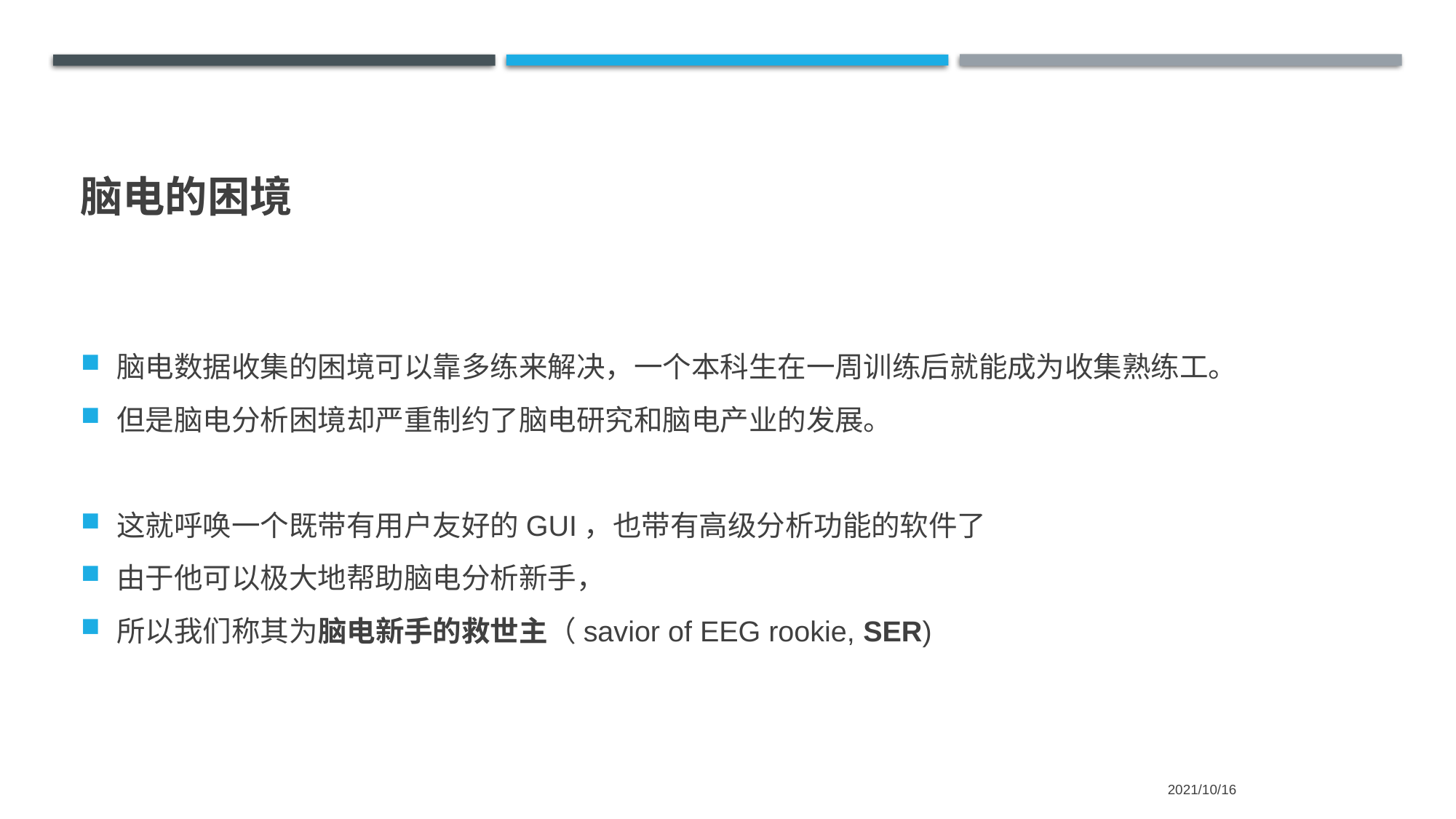

# 脑电的困境
脑电数据收集的困境可以靠多练来解决，一个本科生在一周训练后就能成为收集熟练工。
但是脑电分析困境却严重制约了脑电研究和脑电产业的发展。

这就呼唤一个既带有用户友好的GUI，也带有高级分析功能的软件了
由于他可以极大地帮助脑电分析新手，
所以我们称其为脑电新手的救世主（savior of EEG rookie, SER)
2021/10/16